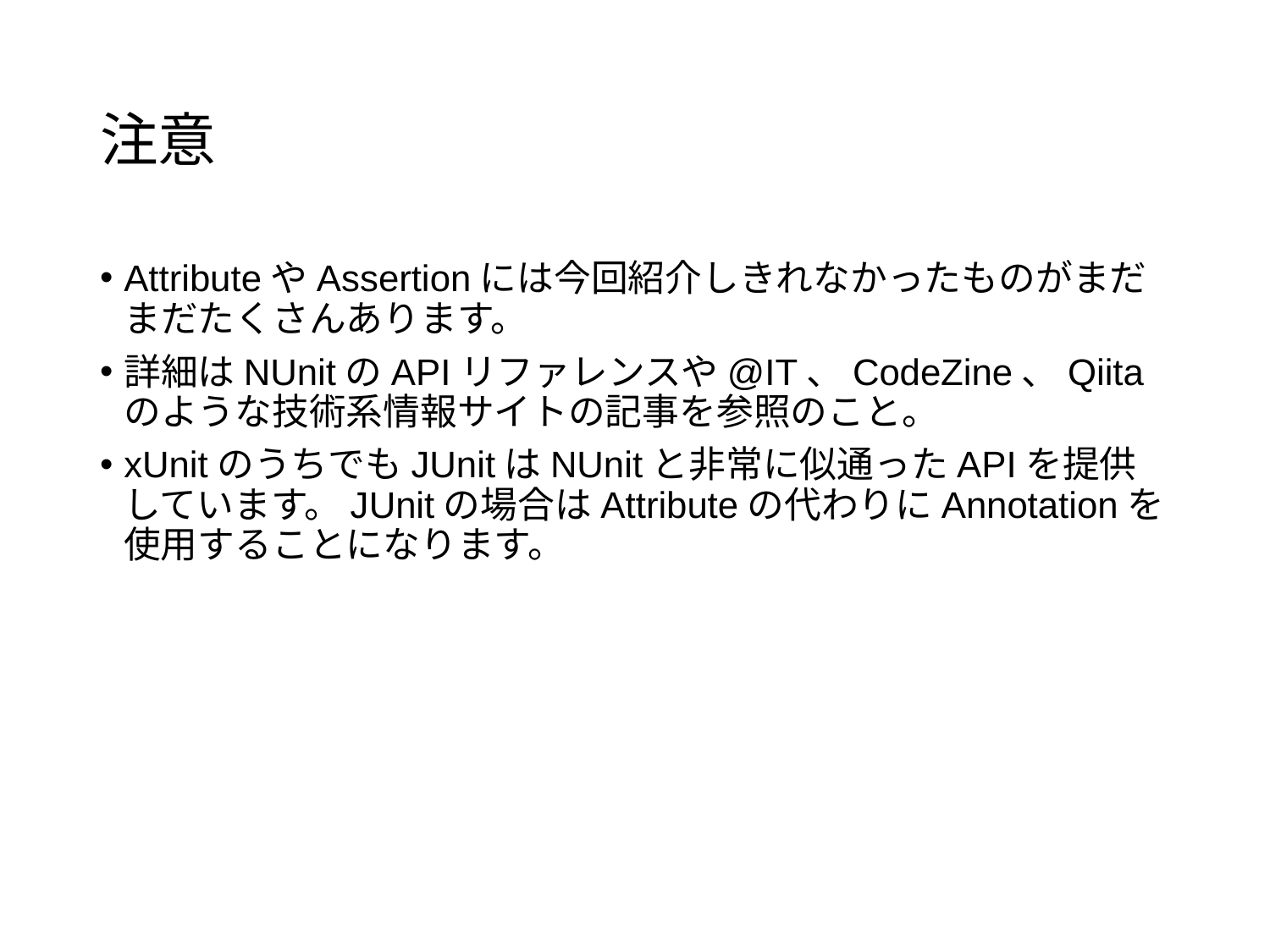

# 注意
AttributeやAssertionには今回紹介しきれなかったものがまだまだたくさんあります。
詳細はNUnitのAPIリファレンスや@IT、CodeZine、Qiitaのような技術系情報サイトの記事を参照のこと。
xUnitのうちでもJUnitはNUnitと非常に似通ったAPIを提供しています。JUnitの場合はAttributeの代わりにAnnotationを使用することになります。